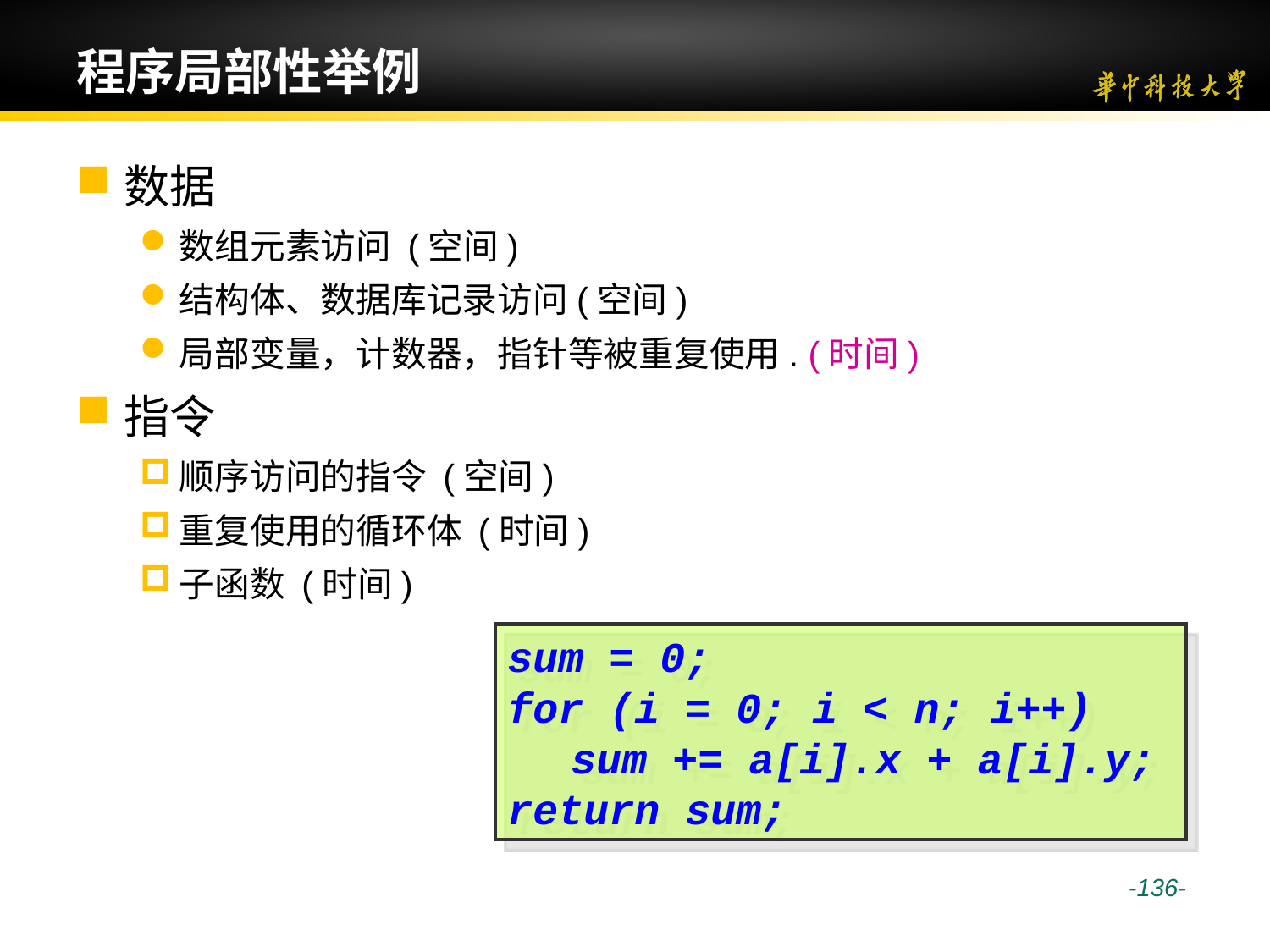

程序局部性举例
数据
数组元素访问 (空间)
结构体、数据库记录访问(空间)
局部变量，计数器，指针等被重复使用. (时间)
指令
顺序访问的指令 (空间)
重复使用的循环体 (时间)
子函数 (时间)
sum = 0;
for (i = 0; i < n; i++)
	sum += a[i].x + a[i].y;
return sum;
 -136-